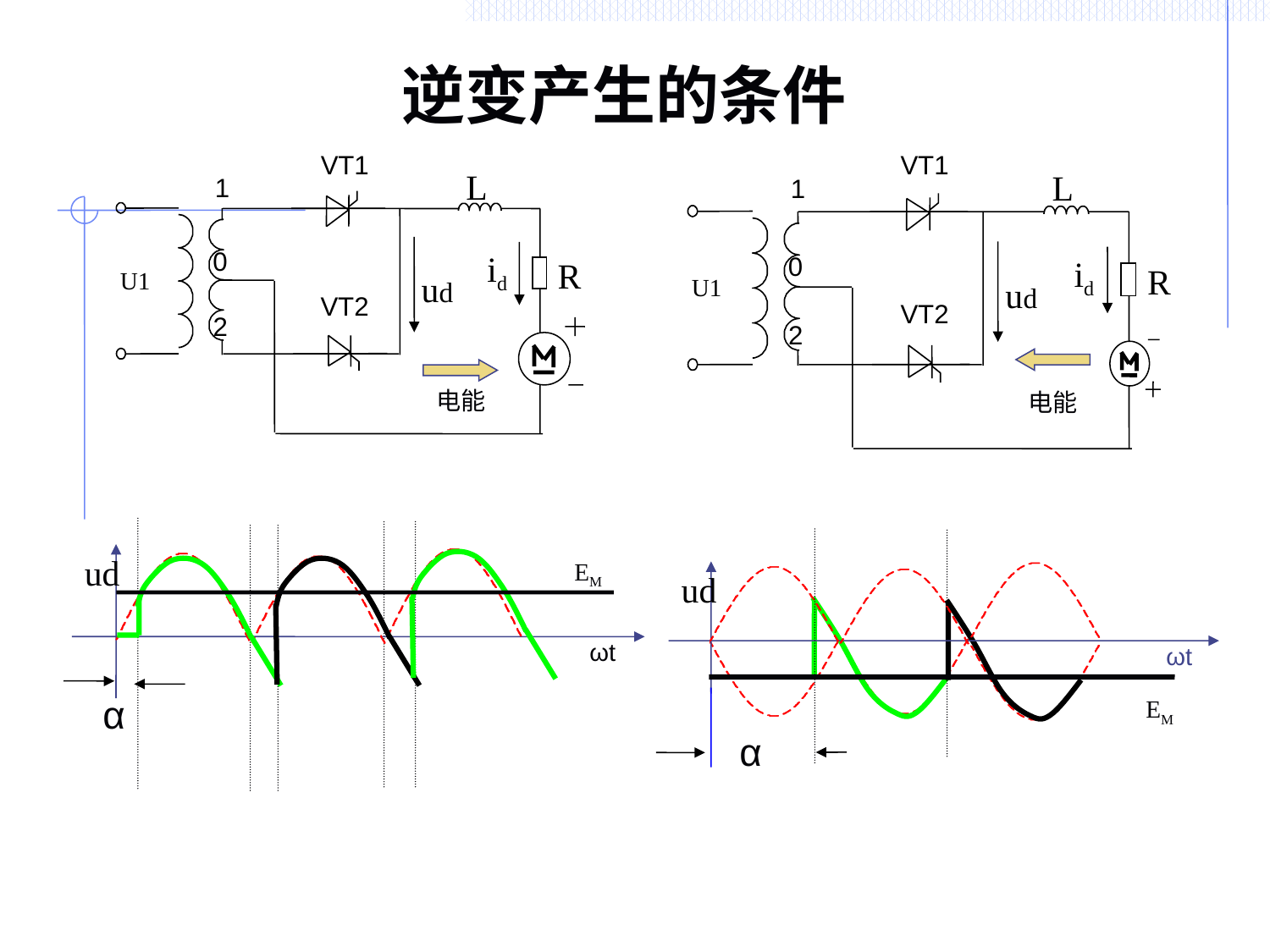

# 逆变产生的条件
VT1
L

1
0
2

U1

R

ud

id
VT2

VT1
L

1
0
2

U1

R

ud

id
VT2

电能

电能

α

ωt
ud

α

ωt
ud

EM

EM